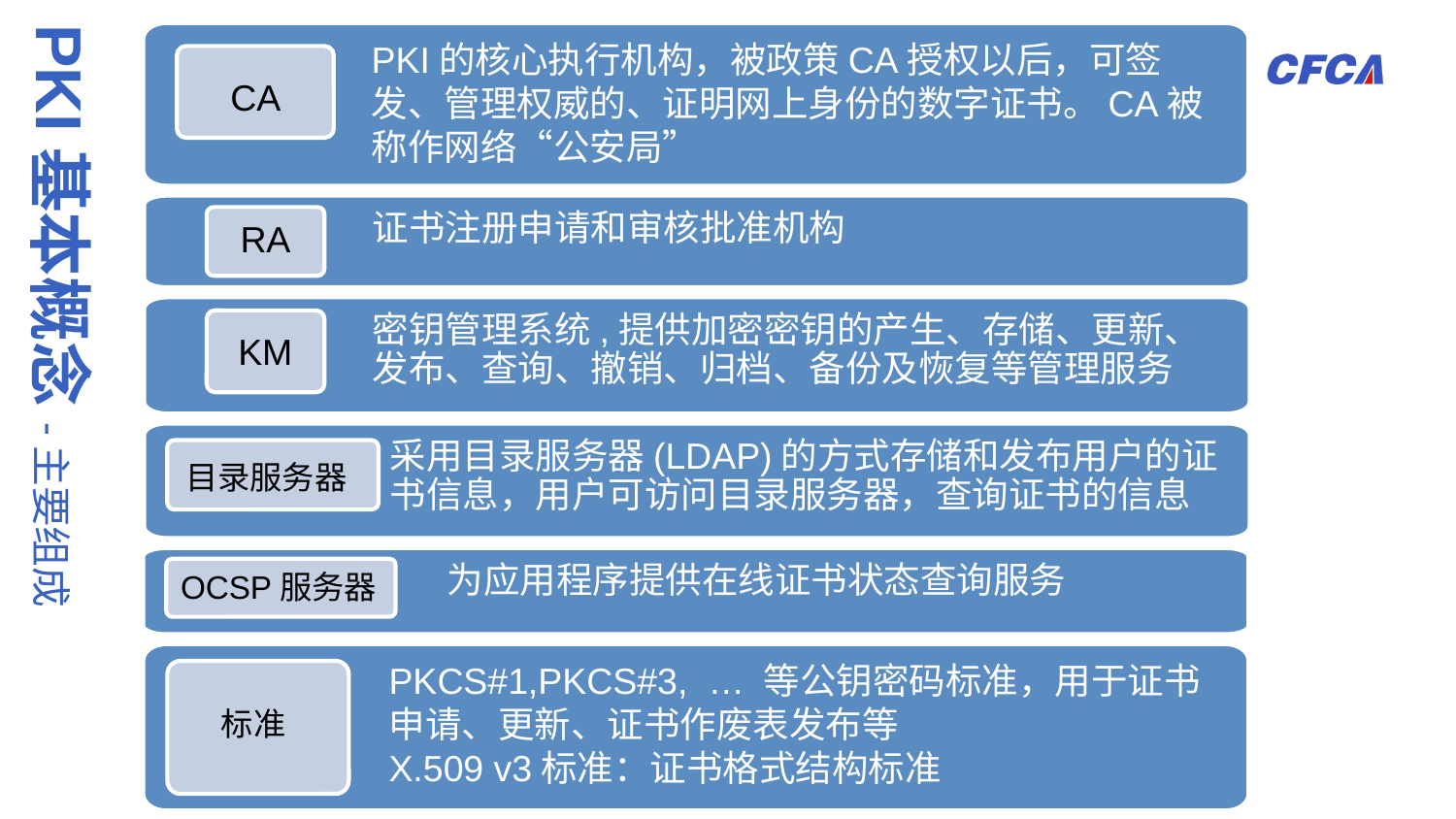

PKI技术框架
PKI基本概念-主要组成
PKI的核心执行机构，被政策CA授权以后，可签发、管理权威的、证明网上身份的数字证书。CA被称作网络“公安局”

CA
证书注册申请和审核批准机构

RA
密钥管理系统,提供加密密钥的产生、存储、更新、发布、查询、撤销、归档、备份及恢复等管理服务

KM
采用目录服务器(LDAP)的方式存储和发布用户的证书信息，用户可访问目录服务器，查询证书的信息

目录服务器
KM
      为应用程序提供在线证书状态查询服务

OCSP服务器
KM
PKCS#1,PKCS#3,  … 等公钥密码标准，用于证书申请、更新、证书作废表发布等
X.509 v3标准：证书格式结构标准

标准